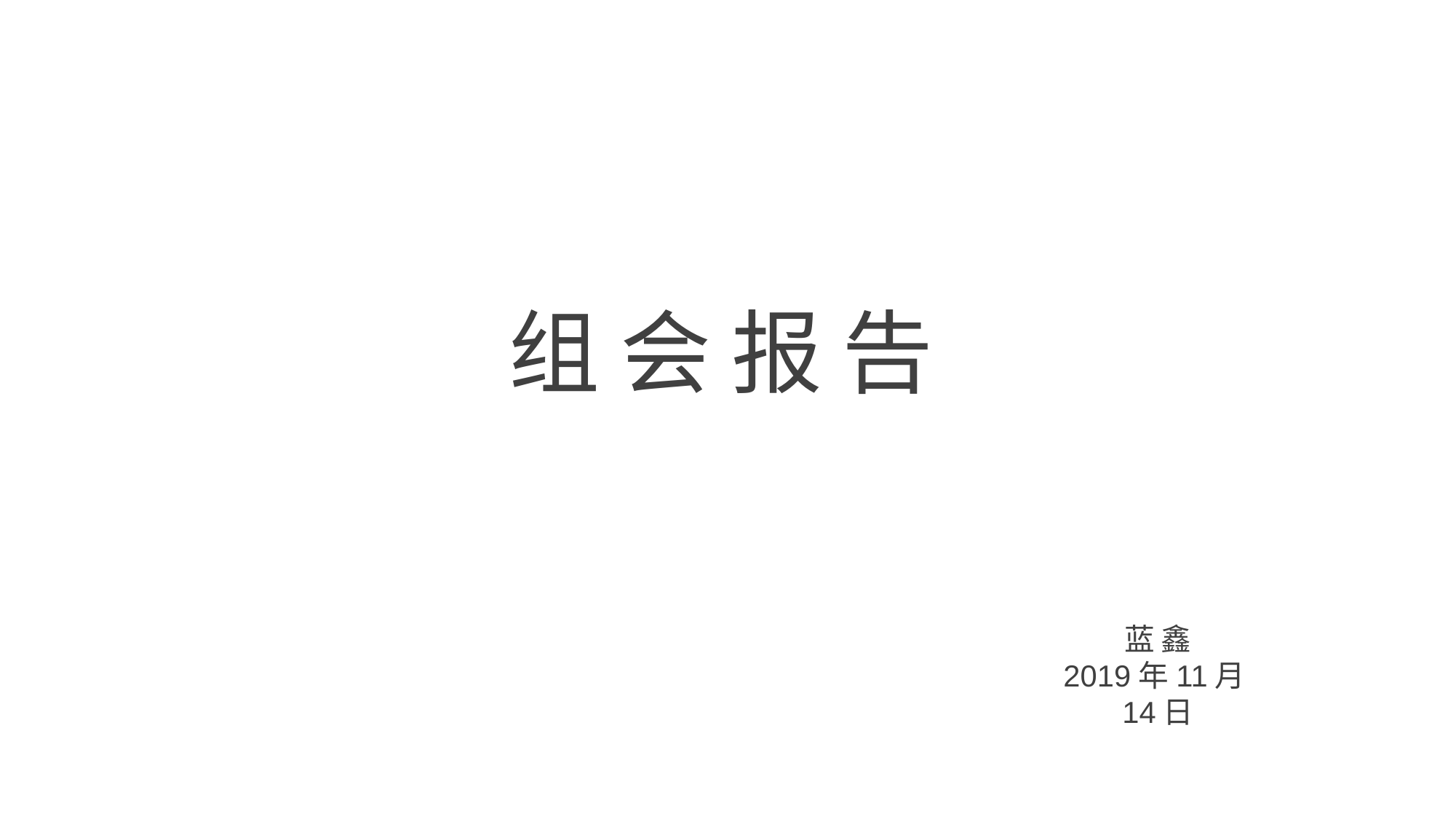

组 会 报 告
蓝 鑫
2019年11月14日